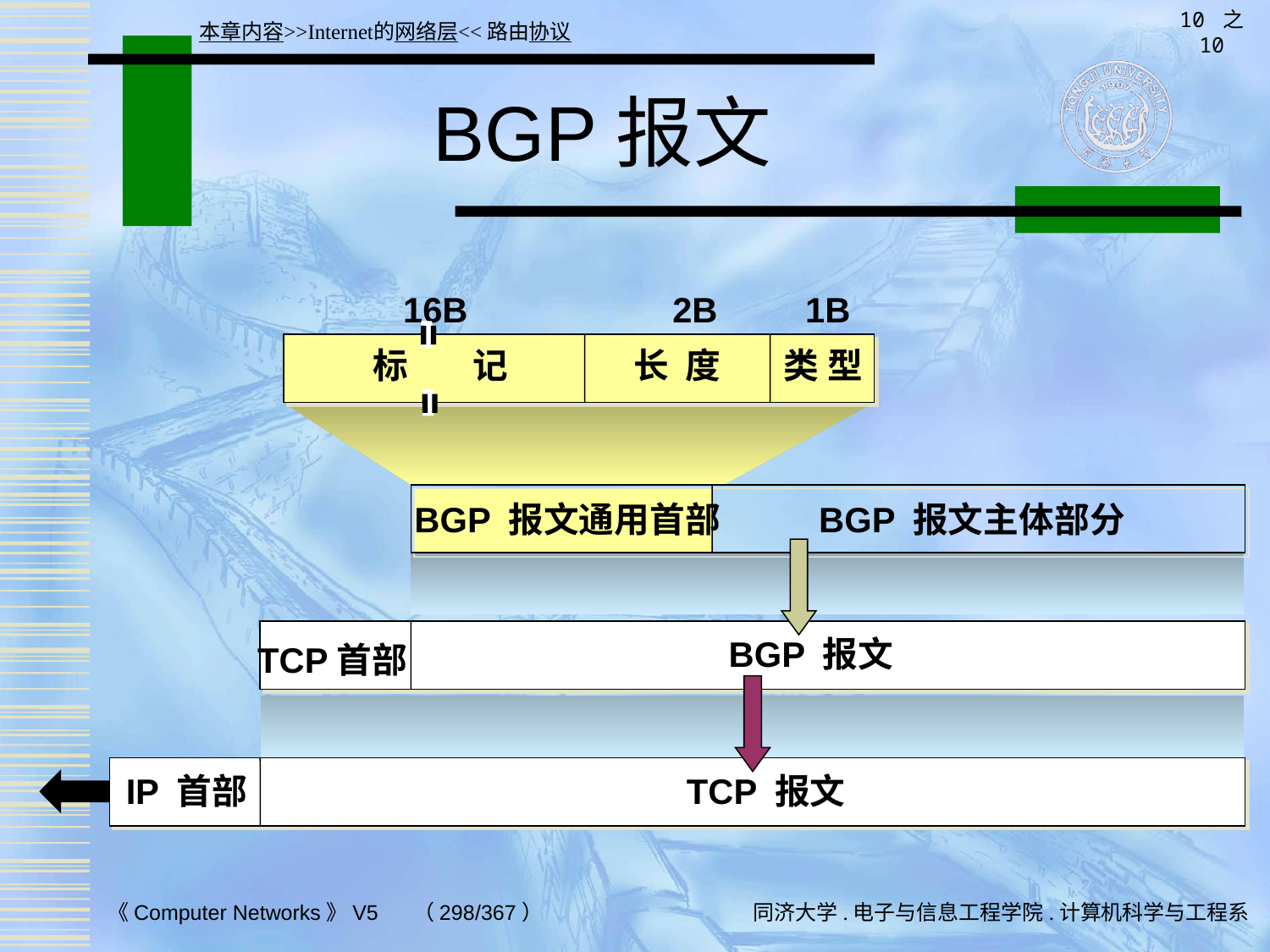

10 之 10
本章内容>>Internet的网络层<<路由协议
# BGP报文
16B                     2B         1B

标        记
长  度
类 型

BGP 报文通用首部
BGP 报文主体部分

BGP 报文
TCP首部

IP 首部
TCP 报文